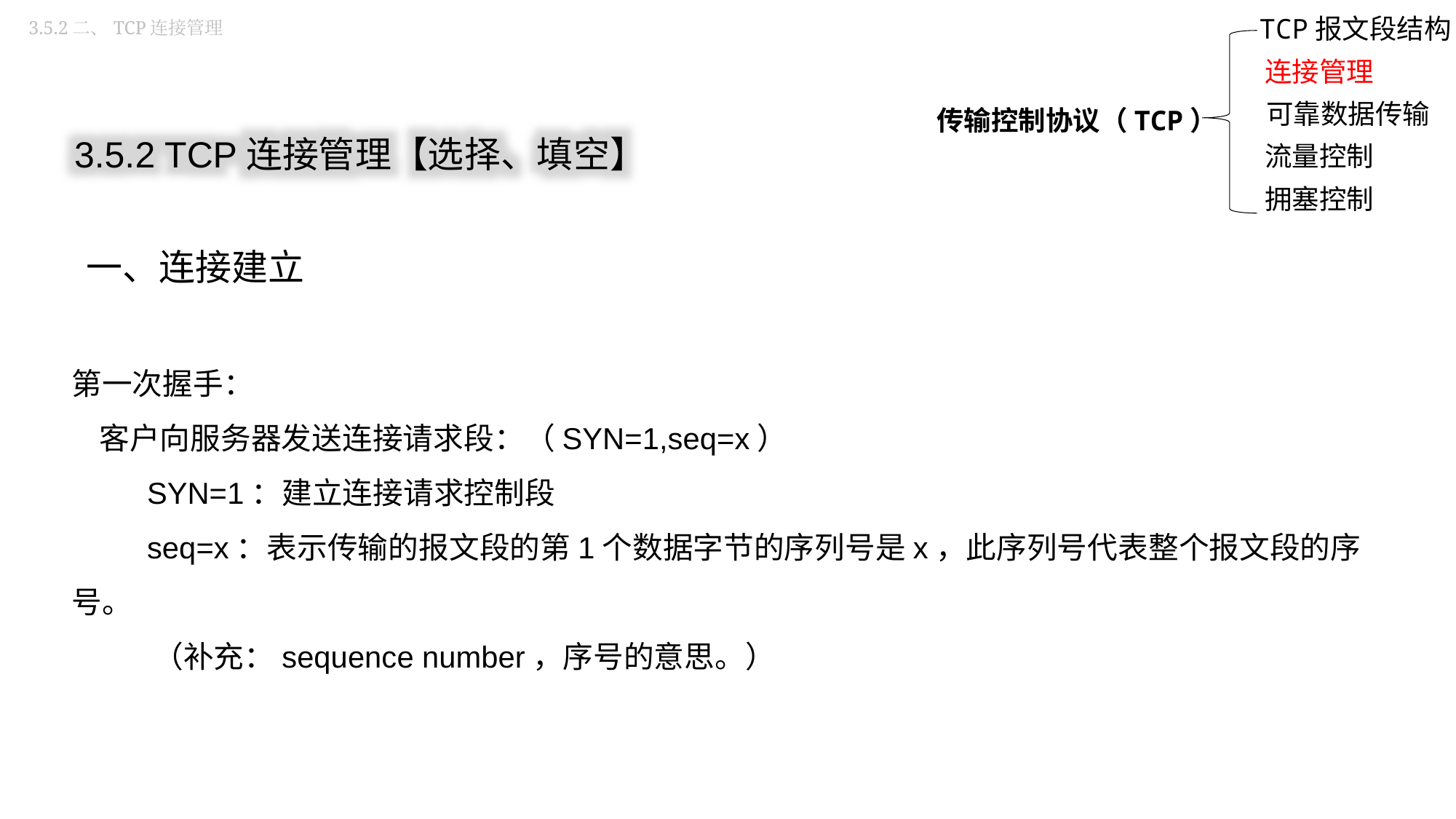

3.5.2二、TCP连接管理
TCP报文段结构

连接管理
传输控制协议（TCP）
可靠数据传输
流量控制
拥塞控制
3.5.2 TCP连接管理【选择、填空】
一、连接建立
第一次握手：
   客户向服务器发送连接请求段：（SYN=1,seq=x）
         SYN=1：建立连接请求控制段
         seq=x：表示传输的报文段的第1个数据字节的序列号是x，此序列号代表整个报文段的序号。
           （补充：sequence number，序号的意思。）